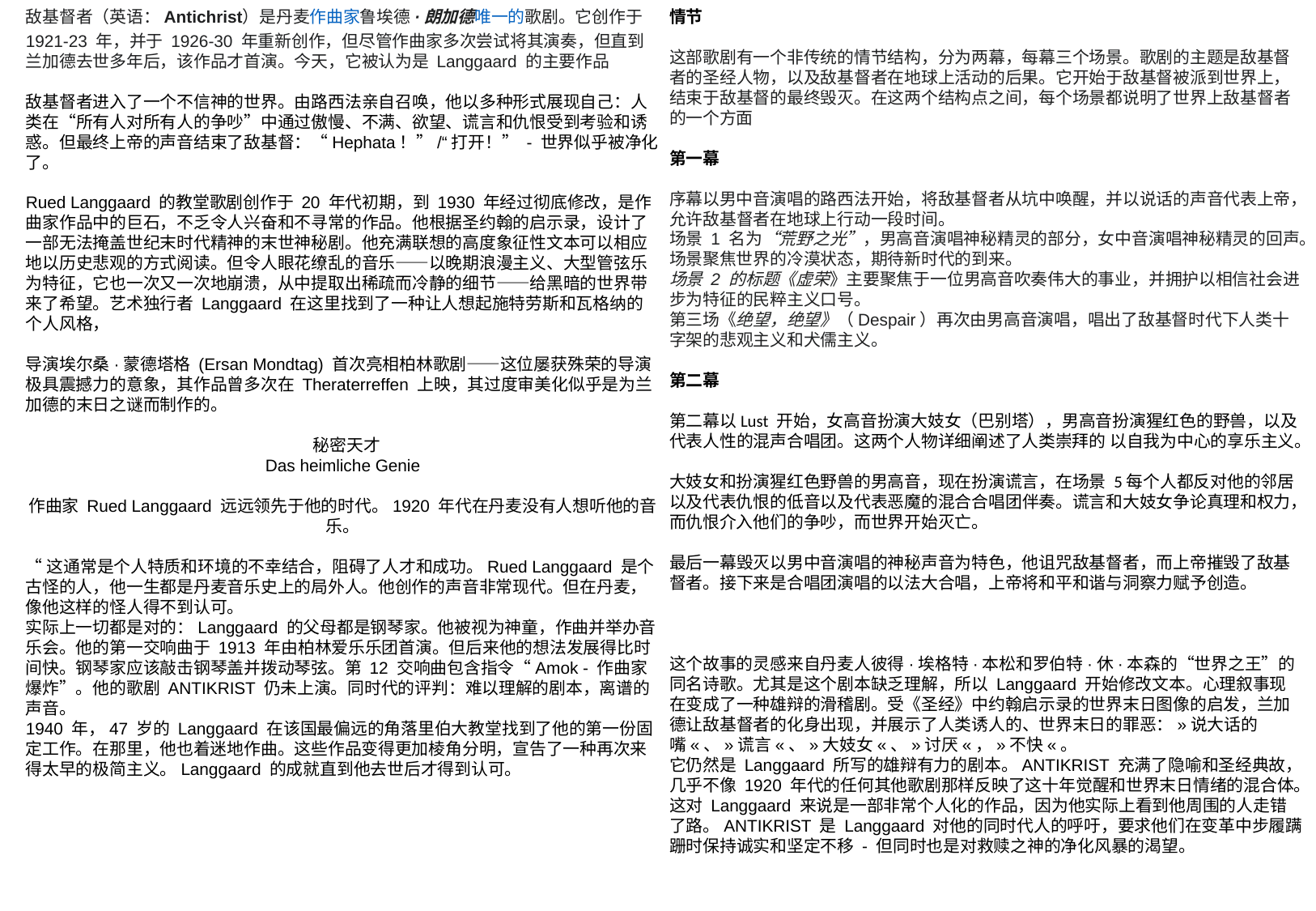

敌基督者（英语： Antichrist）是丹麦作曲家鲁埃德·朗加德唯一的歌剧。它创作于 1921-23 年，并于 1926-30 年重新创作，但尽管作曲家多次尝试将其演奏，但直到兰加德去世多年后，该作品才首演。今天，它被认为是 Langgaard 的主要作品

敌基督者进入了一个不信神的世界。由路西法亲自召唤，他以多种形式展现自己：人类在“所有人对所有人的争吵”中通过傲慢、不满、欲望、谎言和仇恨受到考验和诱惑。但最终上帝的声音结束了敌基督：“Hephata！”/“打开！” - 世界似乎被净化了。
Rued Langgaard 的教堂歌剧创作于 20 年代初期，到 1930 年经过彻底修改，是作曲家作品中的巨石，不乏令人兴奋和不寻常的作品。他根据圣约翰的启示录，设计了一部无法掩盖世纪末时代精神的末世神秘剧。他充满联想的高度象征性文本可以相应地以历史悲观的方式阅读。但令人眼花缭乱的音乐——以晚期浪漫主义、大型管弦乐为特征，它也一次又一次地崩溃，从中提取出稀疏而冷静的细节——给黑暗的世界带来了希望。艺术独行者 Langgaard 在这里找到了一种让人想起施特劳斯和瓦格纳的个人风格，
导演埃尔桑·蒙德塔格 (Ersan Mondtag) 首次亮相柏林歌剧——这位屡获殊荣的导演极具震撼力的意象，其作品曾多次在 Theraterreffen 上映，其过度审美化似乎是为兰加德的末日之谜而制作的。

 秘密天才
Das heimliche Genie

作曲家 Rued Langgaard 远远领先于他的时代。1920 年代在丹麦没有人想听他的音乐。

“这通常是个人特质和环境的不幸结合，阻碍了人才和成功。Rued Langgaard 是个古怪的人，他一生都是丹麦音乐史上的局外人。他创作的声音非常现代。但在丹麦，像他这样的怪人得不到认可。
实际上一切都是对的：Langgaard 的父母都是钢琴家。他被视为神童，作曲并举办音乐会。他的第一交响曲于 1913 年由柏林爱乐乐团首演。但后来他的想法发展得比时间快。钢琴家应该敲击钢琴盖并拨动琴弦。第 12 交响曲包含指令“Amok - 作曲家爆炸”。他的歌剧 ANTIKRIST 仍未上演。同时代的评判：难以理解的剧本，离谱的声音。
1940 年，47 岁的 Langgaard 在该国最偏远的角落里伯大教堂找到了他的第一份固定工作。在那里，他也着迷地作曲。这些作品变得更加棱角分明，宣告了一种再次来得太早的极简主义。Langgaard 的成就直到他去世后才得到认可。

情节

这部歌剧有一个非传统的情节结构，分为两幕，每幕三个场景。歌剧的主题是敌基督者的圣经人物，以及敌基督者在地球上活动的后果。它开始于敌基督被派到世界上，结束于敌基督的最终毁灭。在这两个结构点之间，每个场景都说明了世界上敌基督者的一个方面

第一幕

序幕以男中音演唱的路西法开始，将敌基督者从坑中唤醒，并以说话的声音代表上帝，允许敌基督者在地球上行动一段时间。
场景 1 名为“荒野之光”，男高音演唱神秘精灵的部分，女中音演唱神秘精灵的回声。场景聚焦世界的冷漠状态，期待新时代的到来。
场景 2 的标题《虚荣》主要聚焦于一位男高音吹奏伟大的事业，并拥护以相信社会进步为特征的民粹主义口号。
第三场《绝望，绝望》（Despair）再次由男高音演唱，唱出了敌基督时代下人类十字架的悲观主义和犬儒主义。

第二幕

第二幕以Lust 开始，女高音扮演大妓女（巴别塔），男高音扮演猩红色的野兽，以及代表人性的混声合唱团。这两个人物详细阐述了人类崇拜的 以自我为中心的享乐主义。

大妓女和扮演猩红色野兽的男高音，现在扮演谎言，在场景 5每个人都反对他的邻居以及代表仇恨的低音以及代表恶魔的混合合唱团伴奏。谎言和大妓女争论真理和权力，而仇恨介入他们的争吵，而世界开始灭亡。

最后一幕毁灭以男中音演唱的神秘声音为特色，他诅咒敌基督者，而上帝摧毁了敌基督者。接下来是合唱团演唱的以法大合唱，上帝将和平和谐与洞察力赋予创造。

这个故事的灵感来自丹麦人彼得·埃格特·本松和罗伯特·休·本森的“世界之王”的同名诗歌。尤其是这个剧本缺乏理解，所以 Langgaard 开始修改文本。心理叙事现在变成了一种雄辩的滑稽剧。受《圣经》中约翰启示录的世界末日图像的启发，兰加德让敌基督者的化身出现，并展示了人类诱人的、世界末日的罪恶：»说大话的嘴«、»谎言«、»大妓女«、»讨厌«，»不快«。
它仍然是 Langgaard 所写的雄辩有力的剧本。ANTIKRIST 充满了隐喻和圣经典故，几乎不像 1920 年代的任何其他歌剧那样反映了这十年觉醒和世界末日情绪的混合体。这对 Langgaard 来说是一部非常个人化的作品，因为他实际上看到他周围的人走错了路。ANTIKRIST 是 Langgaard 对他的同时代人的呼吁，要求他们在变革中步履蹒跚时保持诚实和坚定不移 - 但同时也是对救赎之神的净化风暴的渴望。